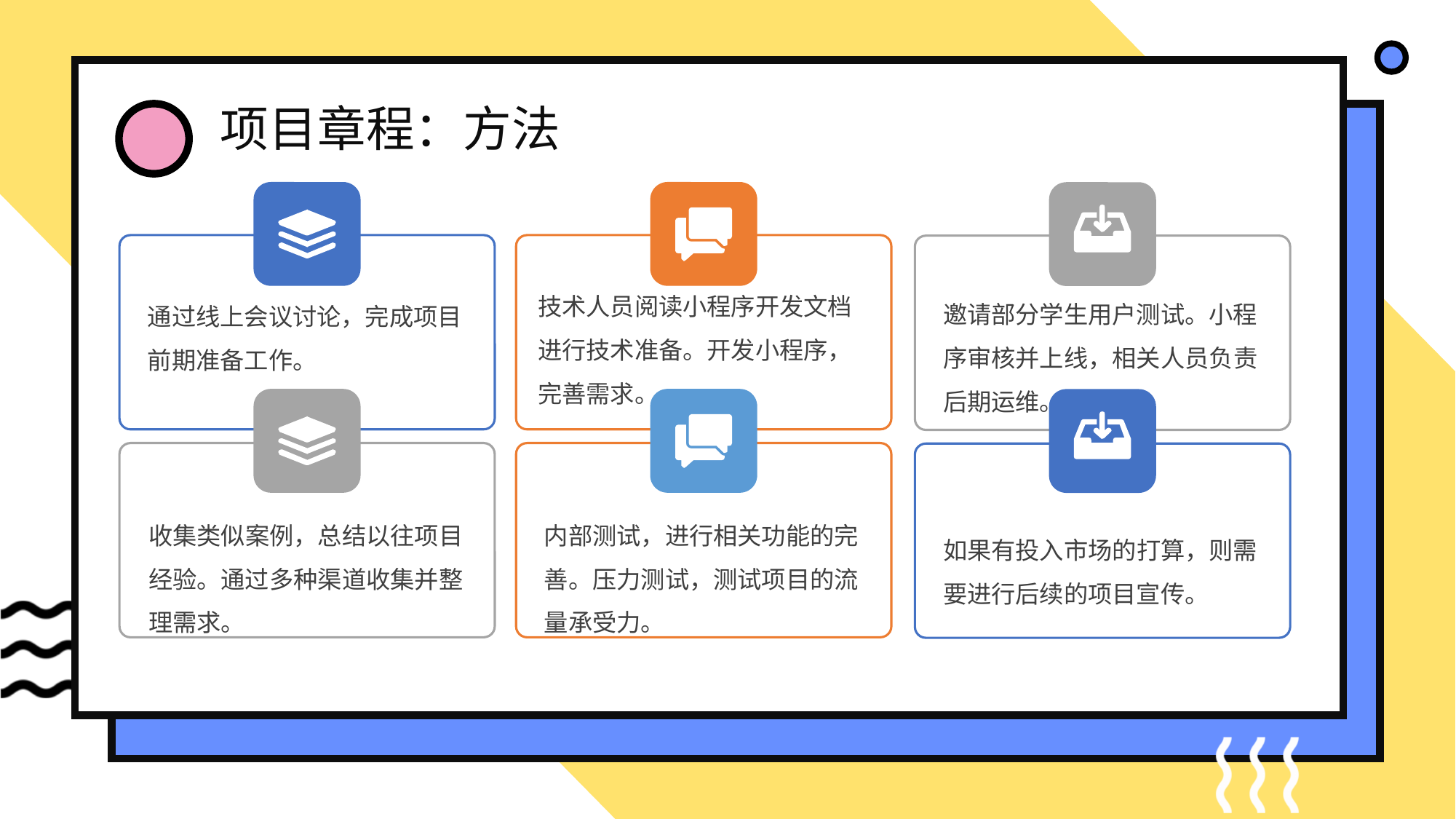

项目章程：方法

技术人员阅读小程序开发文档进行技术准备。开发小程序，完善需求。
邀请部分学生用户测试。小程序审核并上线，相关人员负责后期运维。
通过线上会议讨论，完成项目前期准备工作。

内部测试，进行相关功能的完善。压力测试，测试项目的流量承受力。
收集类似案例，总结以往项目经验。通过多种渠道收集并整理需求。
如果有投入市场的打算，则需要进行后续的项目宣传。